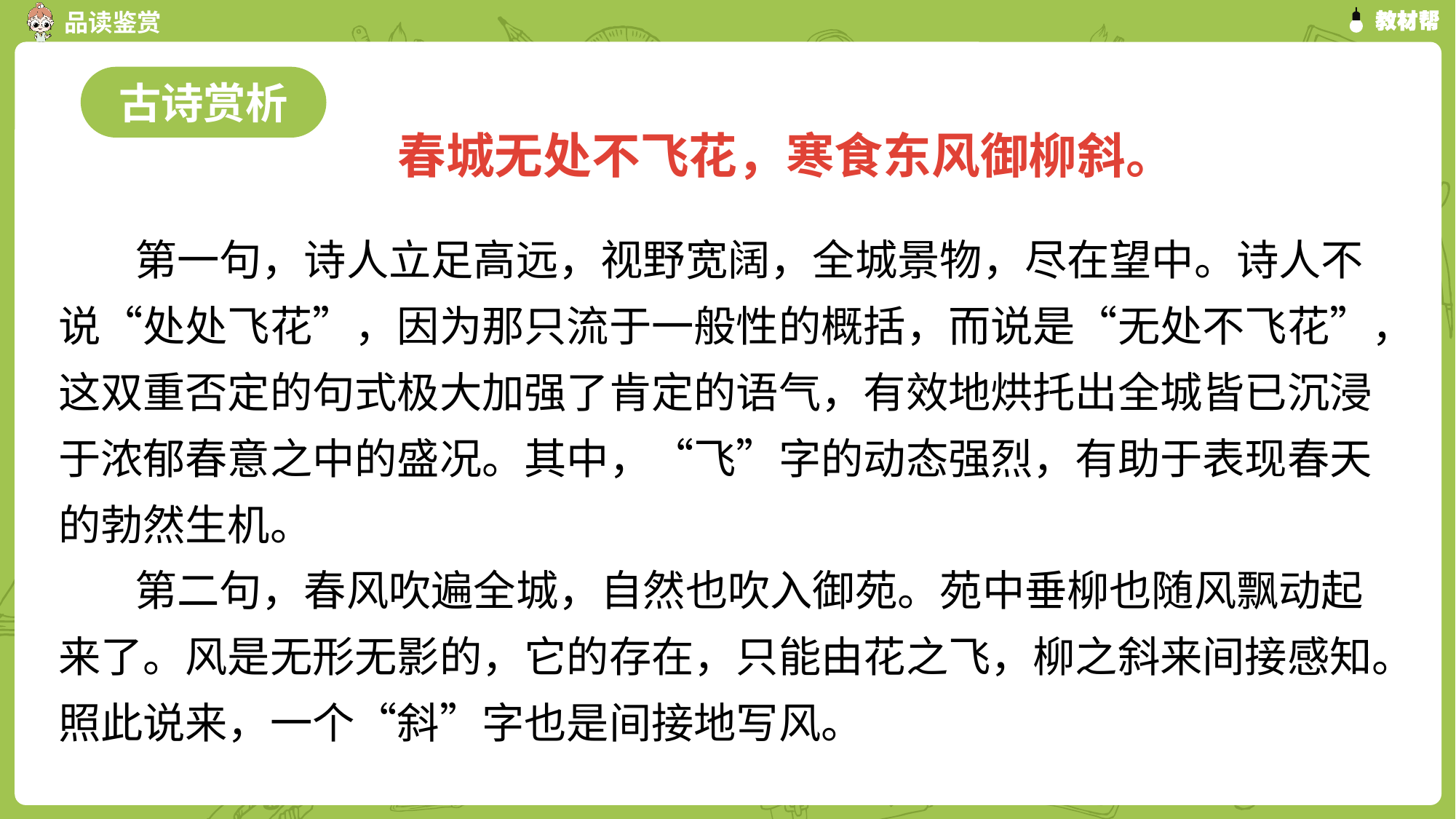

古诗赏析
春城无处不飞花，寒食东风御柳斜。
       第一句，诗人立足高远，视野宽阔，全城景物，尽在望中。诗人不说“处处飞花”，因为那只流于一般性的概括，而说是“无处不飞花”，这双重否定的句式极大加强了肯定的语气，有效地烘托出全城皆已沉浸于浓郁春意之中的盛况。其中，“飞”字的动态强烈，有助于表现春天的勃然生机。
       第二句，春风吹遍全城，自然也吹入御苑。苑中垂柳也随风飘动起来了。风是无形无影的，它的存在，只能由花之飞，柳之斜来间接感知。照此说来，一个“斜”字也是间接地写风。